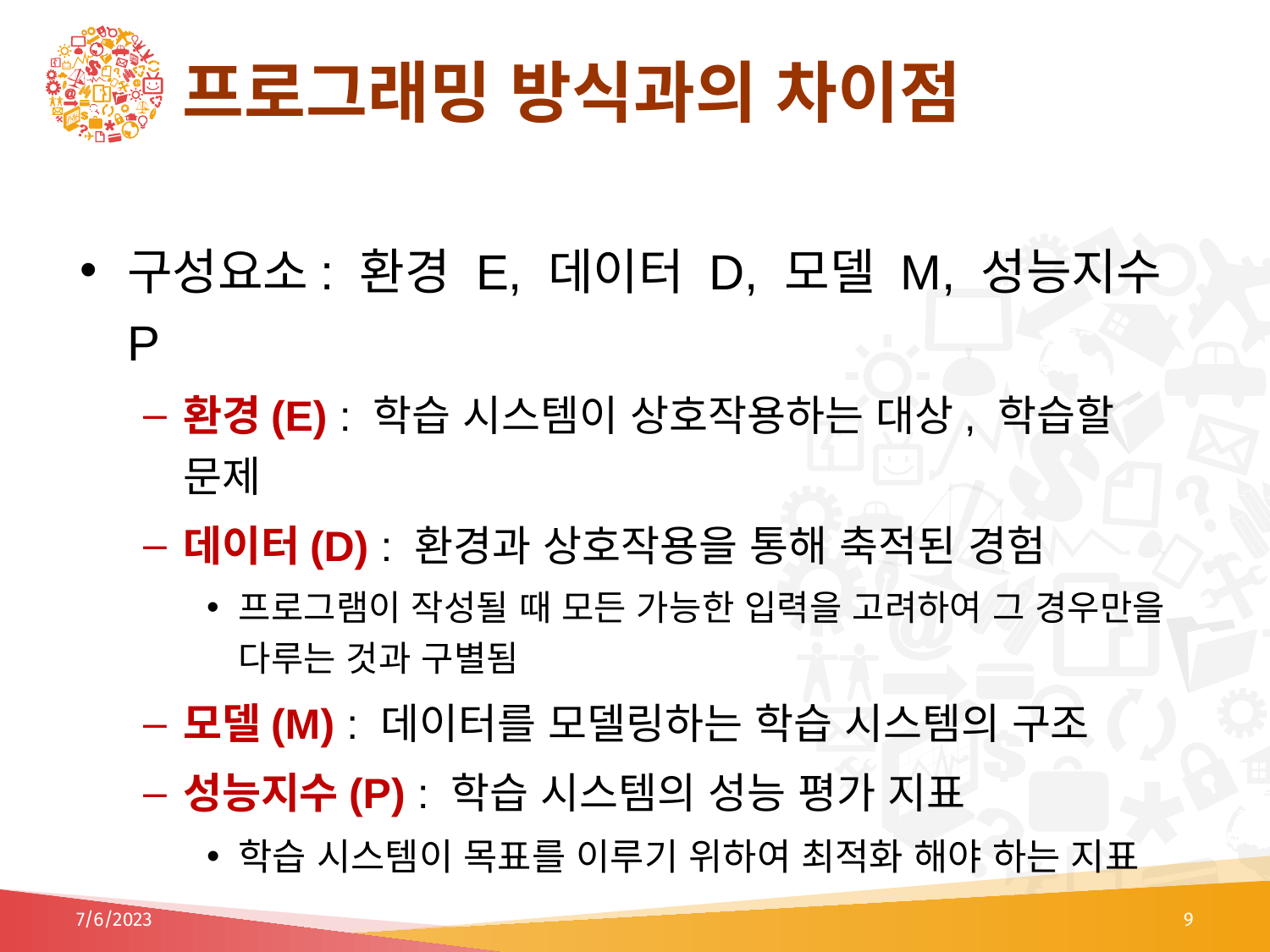

# 프로그래밍 방식과의 차이점
구성요소: 환경 E, 데이터 D, 모델 M, 성능지수 P
환경(E) : 학습 시스템이 상호작용하는 대상, 학습할 문제
데이터(D) : 환경과 상호작용을 통해 축적된 경험
프로그램이 작성될 때 모든 가능한 입력을 고려하여 그 경우만을 다루는 것과 구별됨
모델(M) : 데이터를 모델링하는 학습 시스템의 구조
성능지수(P) : 학습 시스템의 성능 평가 지표
학습 시스템이 목표를 이루기 위하여 최적화 해야 하는 지표

7/6/2023
9